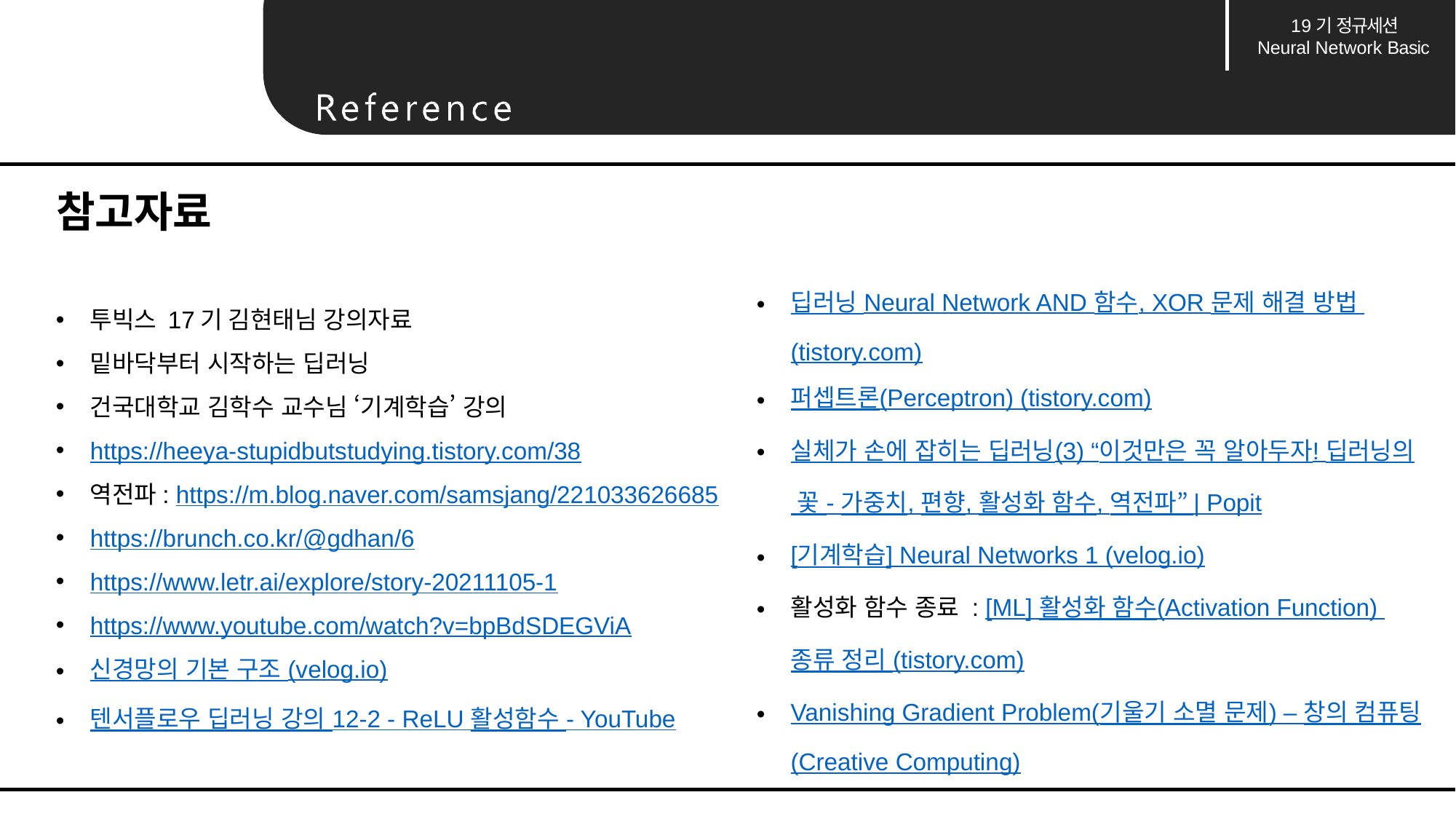

19기 정규세션
Neural Network Basic
# 참고자료
딥러닝 Neural Network AND 함수, XOR 문제 해결 방법 (tistory.com)
퍼셉트론(Perceptron) (tistory.com)
실체가 손에 잡히는 딥러닝(3) “이것만은 꼭 알아두자! 딥러닝의 꽃 - 가중치, 편향, 활성화 함수, 역전파” | Popit
[기계학습] Neural Networks 1 (velog.io)
활성화 함수 종료 : [ML] 활성화 함수(Activation Function) 종류 정리 (tistory.com)
Vanishing Gradient Problem(기울기 소멸 문제) – 창의 컴퓨팅(Creative Computing)

투빅스 17기 김현태님 강의자료
밑바닥부터 시작하는 딥러닝
건국대학교 김학수 교수님 ‘기계학습’ 강의
https://heeya-stupidbutstudying.tistory.com/38
역전파: https://m.blog.naver.com/samsjang/221033626685
https://brunch.co.kr/@gdhan/6
https://www.letr.ai/explore/story-20211105-1
https://www.youtube.com/watch?v=bpBdSDEGViA
신경망의 기본 구조 (velog.io)
텐서플로우 딥러닝 강의 12-2 - ReLU 활성함수 - YouTube